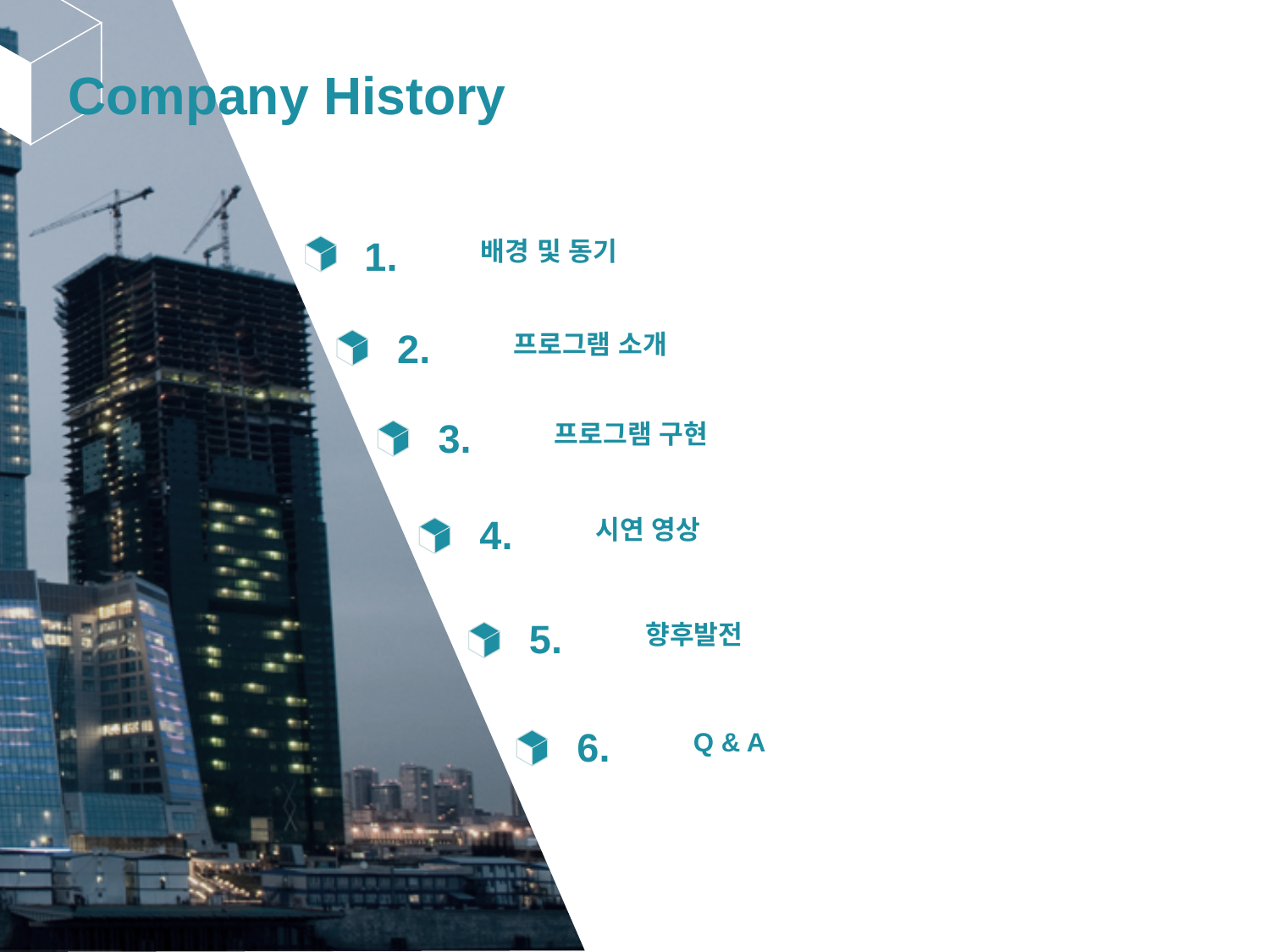

# Company History
1.
배경 및 동기

2.
프로그램 소개

3.
프로그램 구현

4.
시연 영상

5.
향후발전

6.
Q & A